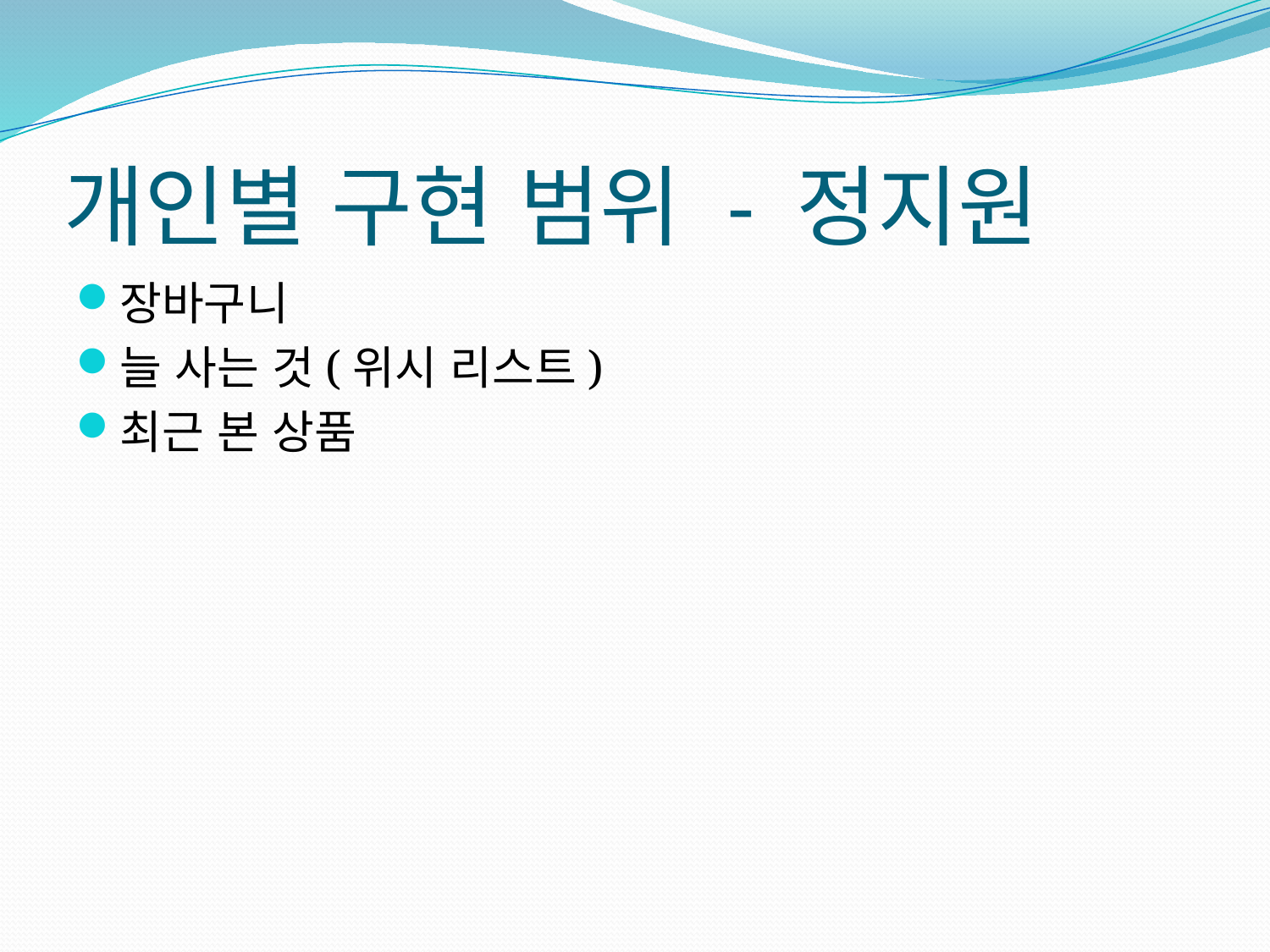

# 개인별 구현 범위 - 정지원
장바구니
늘 사는 것(위시 리스트)
최근 본 상품